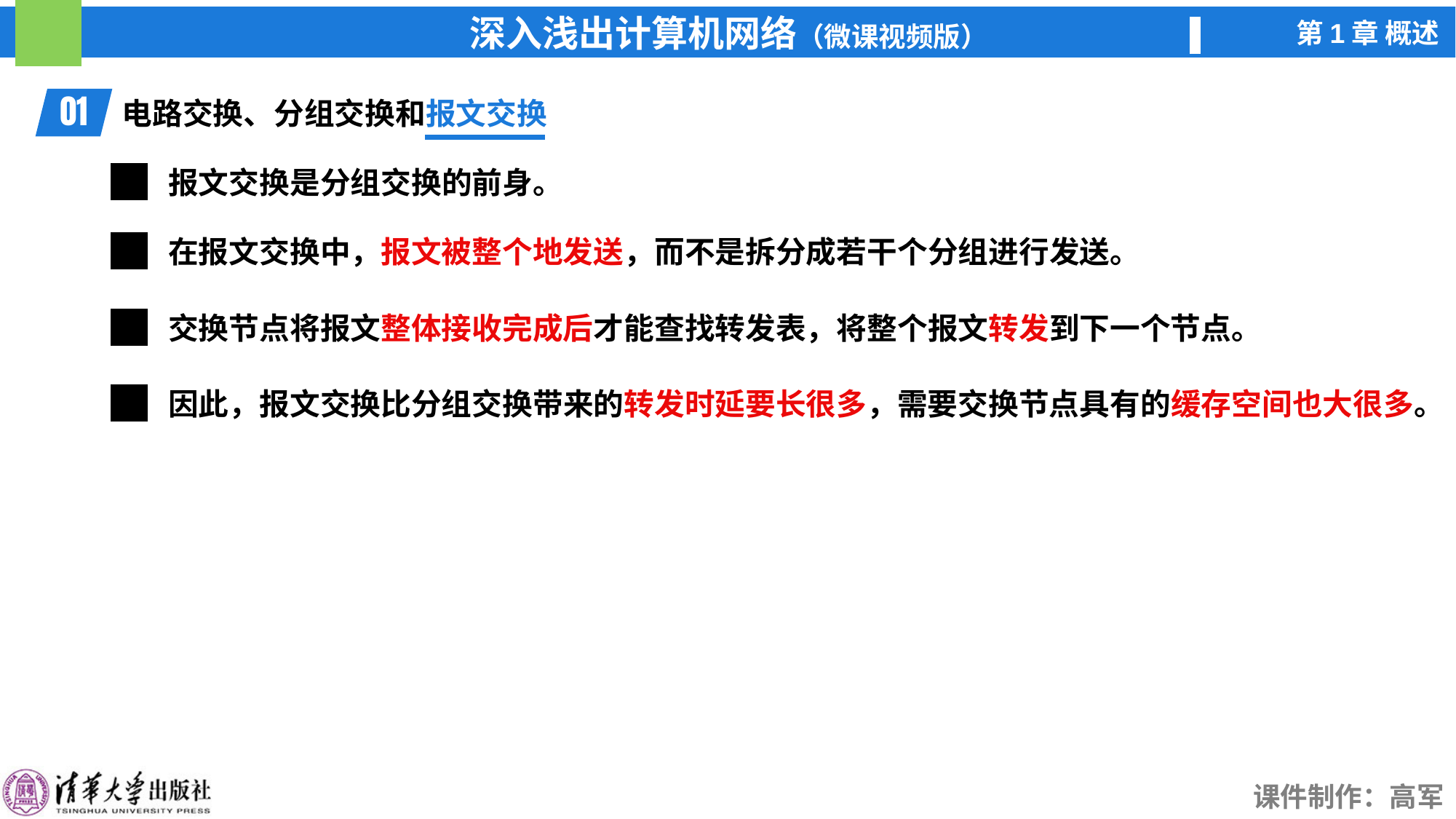

01
电路交换、分组交换和报文交换
报文交换是分组交换的前身。

在报文交换中，报文被整个地发送，而不是拆分成若干个分组进行发送。

交换节点将报文整体接收完成后才能查找转发表，将整个报文转发到下一个节点。

因此，报文交换比分组交换带来的转发时延要长很多，需要交换节点具有的缓存空间也大很多。